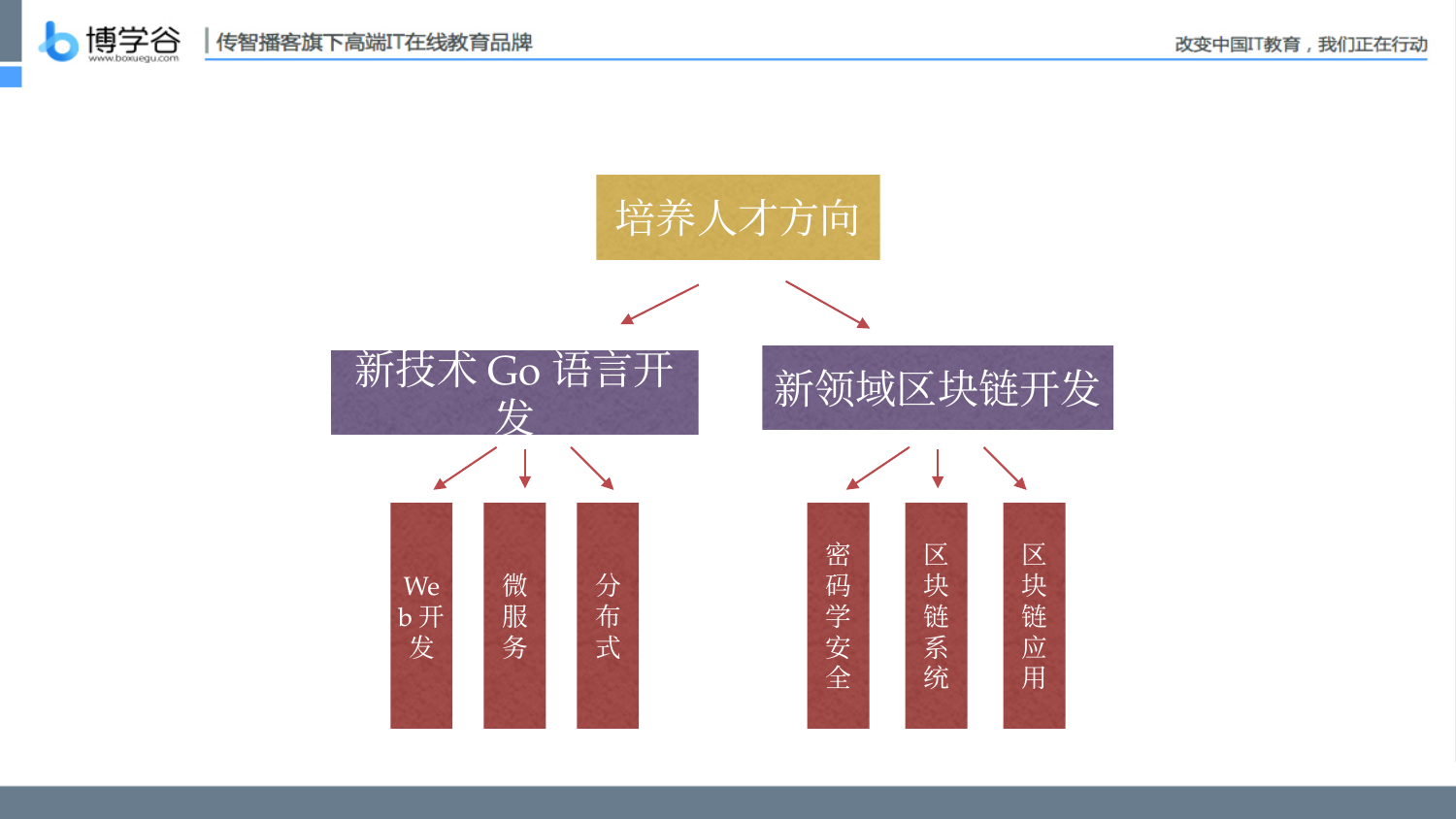

培养人才方向

新领域区块链开发
新技术Go语言开发

Web开发
微服务
分布式
密码学
安全
区块链系统
区块链应用